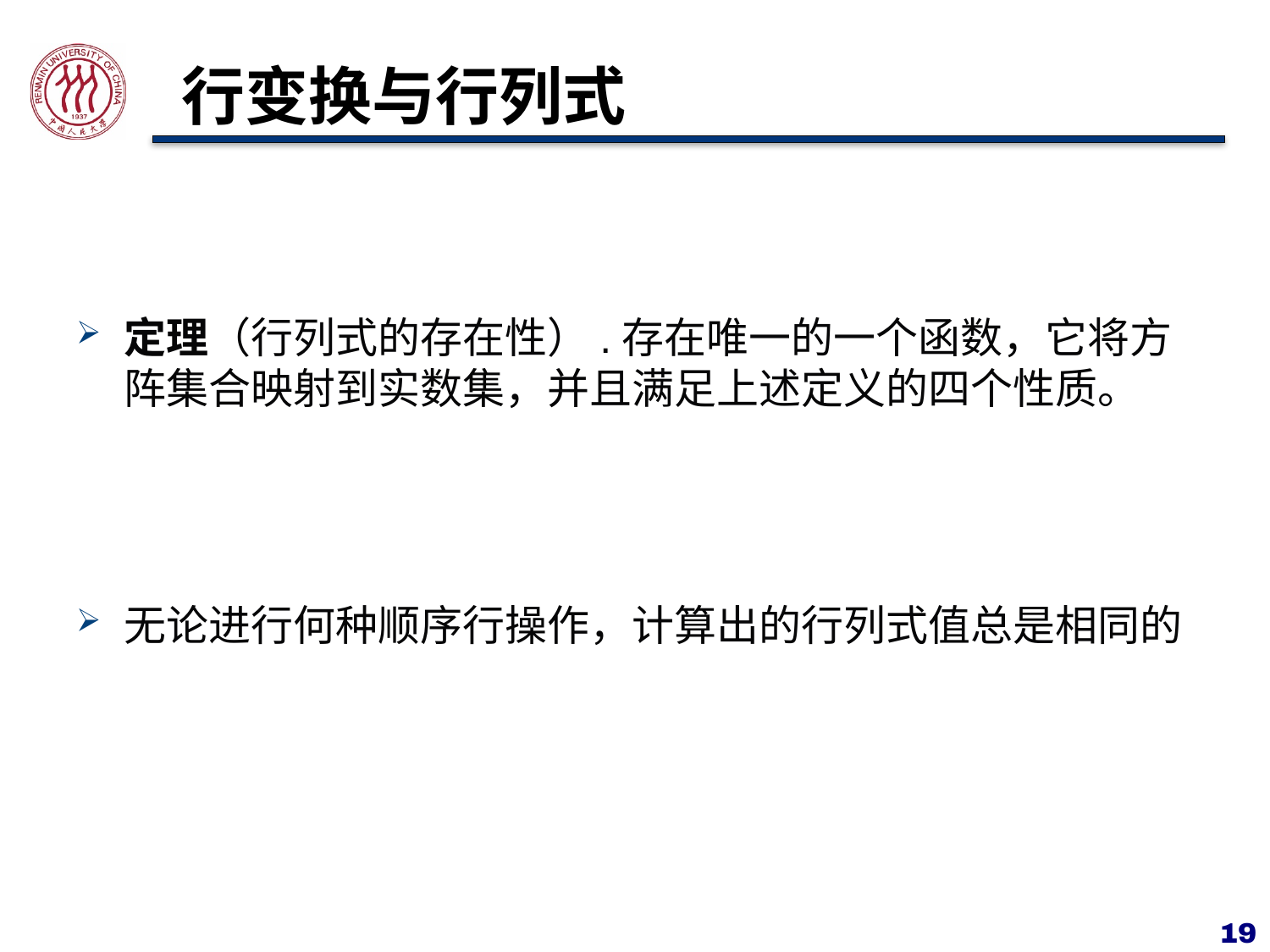

# 行变换与行列式

定理（行列式的存在性）.存在唯一的一个函数，它将方阵集合映射到实数集，并且满足上述定义的四个性质。

无论进行何种顺序行操作，计算出的行列式值总是相同的